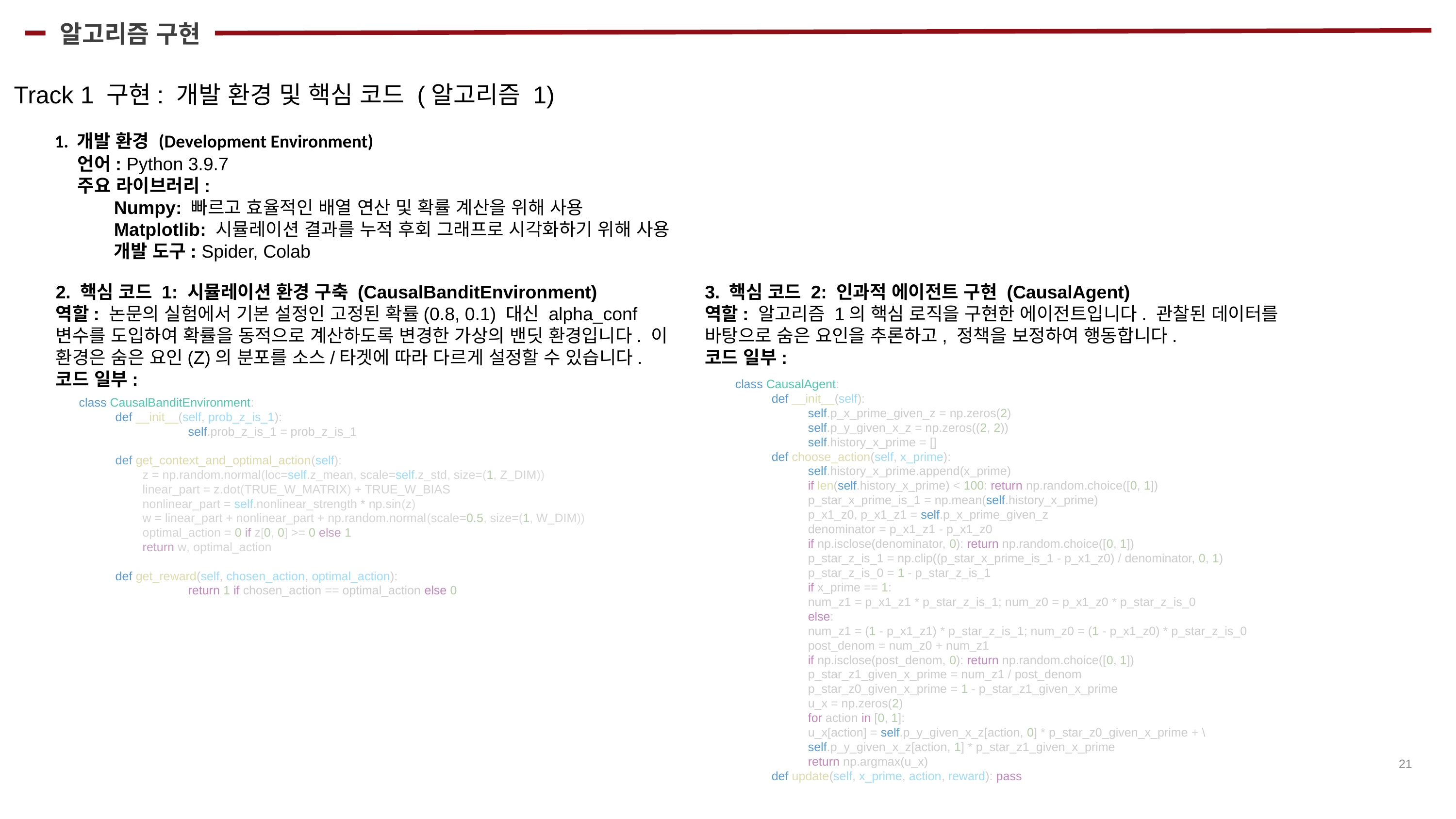

알고리즘 구현
Track 1 구현: 개발 환경 및 핵심 코드 (알고리즘 1)
1. 개발 환경 (Development Environment)
언어: Python 3.9.7
주요 라이브러리:
Numpy: 빠르고 효율적인 배열 연산 및 확률 계산을 위해 사용
Matplotlib: 시뮬레이션 결과를 누적 후회 그래프로 시각화하기 위해 사용
개발 도구: Spider, Colab
2. 핵심 코드 1: 시뮬레이션 환경 구축 (CausalBanditEnvironment)
역할: 논문의 실험에서 기본 설정인 고정된 확률(0.8, 0.1) 대신 alpha_conf 변수를 도입하여 확률을 동적으로 계산하도록 변경한 가상의 밴딧 환경입니다. 이 환경은 숨은 요인(Z)의 분포를 소스/타겟에 따라 다르게 설정할 수 있습니다.
코드 일부:
3. 핵심 코드 2: 인과적 에이전트 구현 (CausalAgent)
역할: 알고리즘 1의 핵심 로직을 구현한 에이전트입니다. 관찰된 데이터를 바탕으로 숨은 요인을 추론하고, 정책을 보정하여 행동합니다.
코드 일부:
class CausalAgent:
def __init__(self):
self.p_x_prime_given_z = np.zeros(2)
self.p_y_given_x_z = np.zeros((2, 2))
self.history_x_prime = []
def choose_action(self, x_prime):
self.history_x_prime.append(x_prime)
if len(self.history_x_prime) < 100: return np.random.choice([0, 1])
p_star_x_prime_is_1 = np.mean(self.history_x_prime)
p_x1_z0, p_x1_z1 = self.p_x_prime_given_z
denominator = p_x1_z1 - p_x1_z0
if np.isclose(denominator, 0): return np.random.choice([0, 1])
p_star_z_is_1 = np.clip((p_star_x_prime_is_1 - p_x1_z0) / denominator, 0, 1)
p_star_z_is_0 = 1 - p_star_z_is_1
if x_prime == 1:
num_z1 = p_x1_z1 * p_star_z_is_1; num_z0 = p_x1_z0 * p_star_z_is_0
else:
num_z1 = (1 - p_x1_z1) * p_star_z_is_1; num_z0 = (1 - p_x1_z0) * p_star_z_is_0
post_denom = num_z0 + num_z1
if np.isclose(post_denom, 0): return np.random.choice([0, 1])
p_star_z1_given_x_prime = num_z1 / post_denom
p_star_z0_given_x_prime = 1 - p_star_z1_given_x_prime
u_x = np.zeros(2)
for action in [0, 1]:
u_x[action] = self.p_y_given_x_z[action, 0] * p_star_z0_given_x_prime + \
self.p_y_given_x_z[action, 1] * p_star_z1_given_x_prime
return np.argmax(u_x)
def update(self, x_prime, action, reward): pass
class CausalBanditEnvironment:
def __init__(self, prob_z_is_1):
	self.prob_z_is_1 = prob_z_is_1
def get_context_and_optimal_action(self):
        z = np.random.normal(loc=self.z_mean, scale=self.z_std, size=(1, Z_DIM))
        linear_part = z.dot(TRUE_W_MATRIX) + TRUE_W_BIAS
        nonlinear_part = self.nonlinear_strength * np.sin(z)
        w = linear_part + nonlinear_part + np.random.normal(scale=0.5, size=(1, W_DIM))
        optimal_action = 0 if z[0, 0] >= 0 else 1
        return w, optimal_action
def get_reward(self, chosen_action, optimal_action):
	return 1 if chosen_action == optimal_action else 0
21